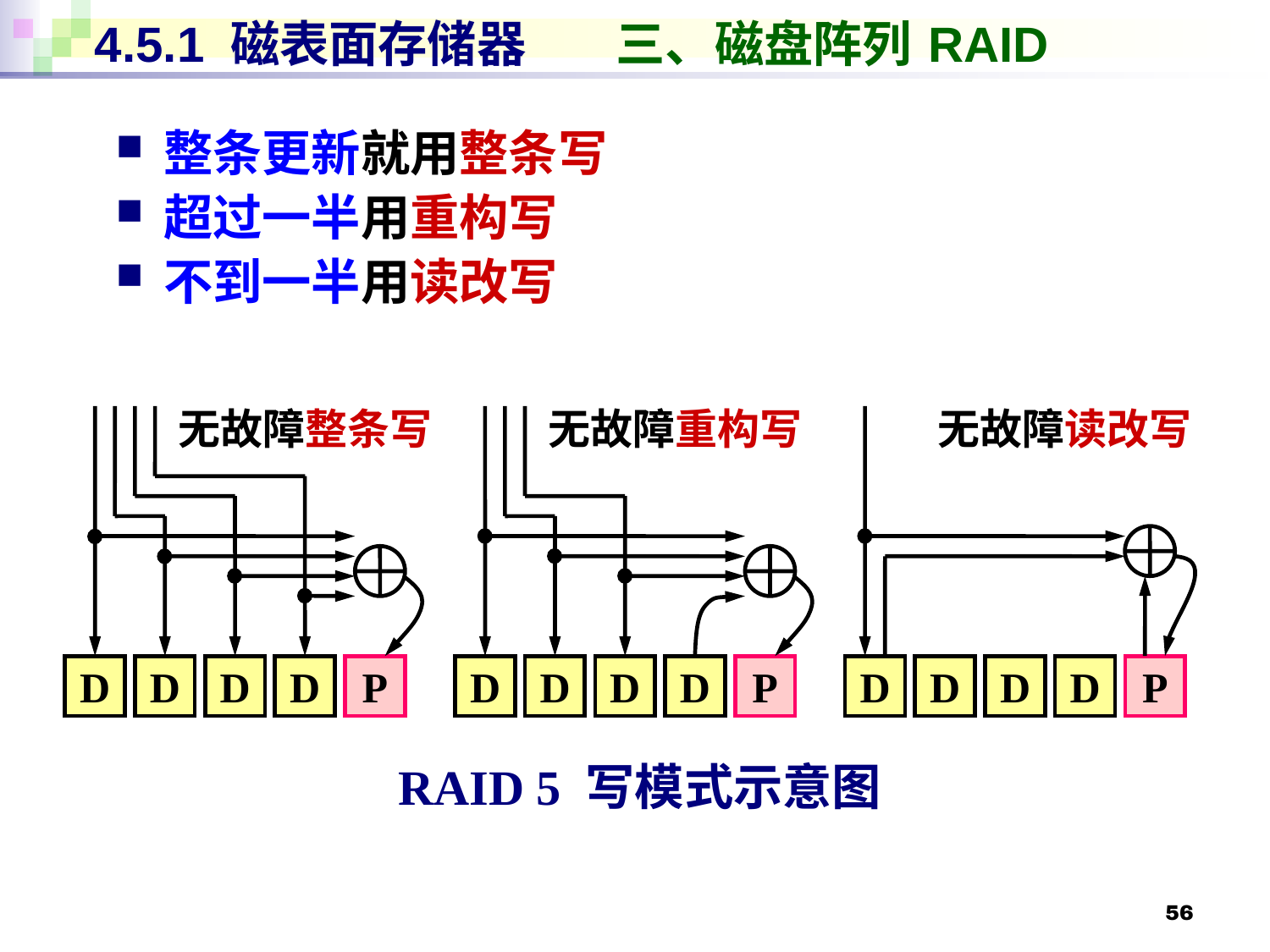

# 4.5.1 磁表面存储器        三、磁盘阵列 RAID
整条更新就用整条写
超过一半用重构写
不到一半用读改写
无故障整条写
无故障重构写
无故障读改写

D
D
D
D
P
D
D
D
D
P
D
D
D
D
P
RAID 5 写模式示意图
56